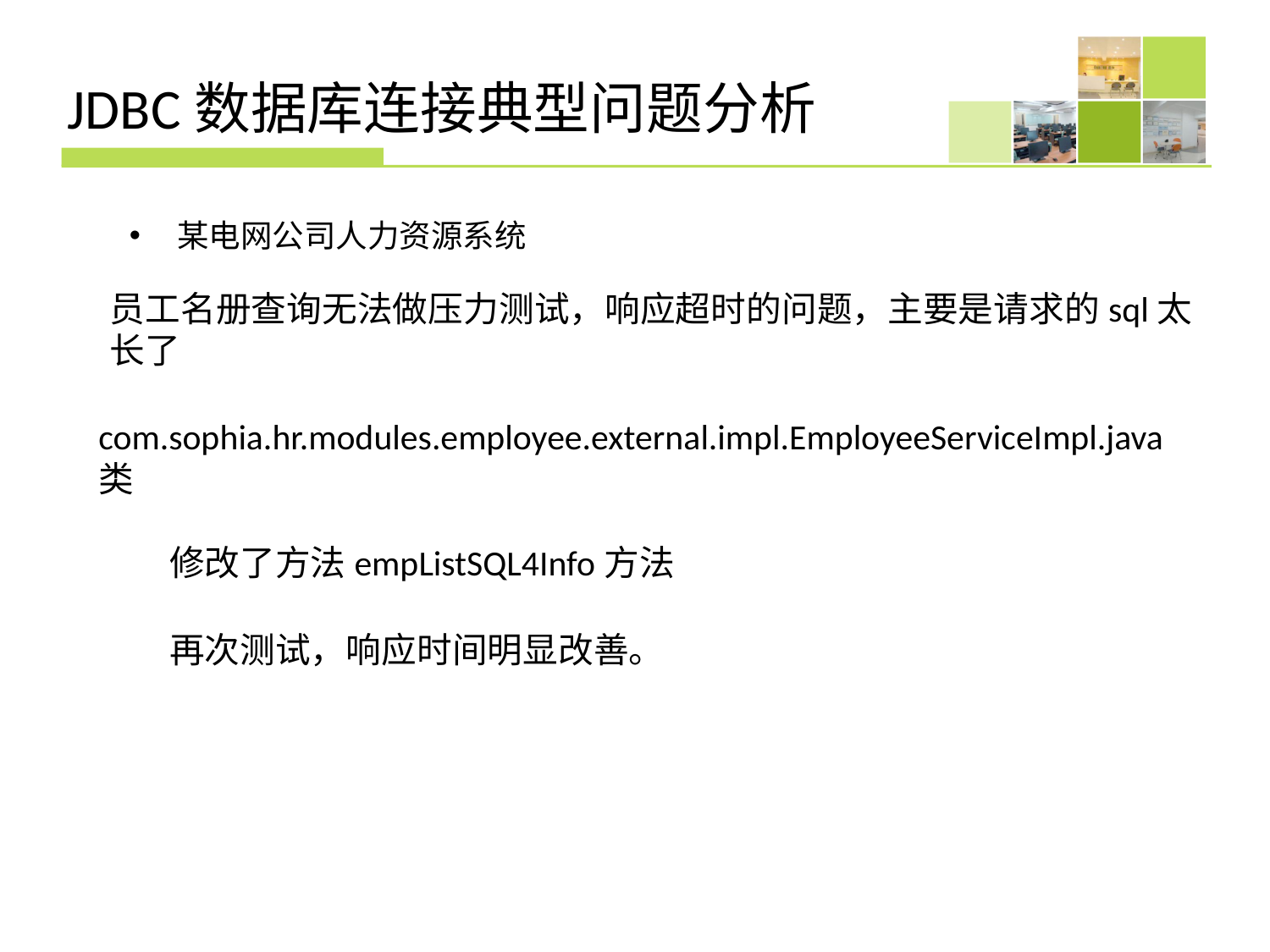

JDBC数据库连接典型问题分析
某电网公司人力资源系统
员工名册查询无法做压力测试，响应超时的问题，主要是请求的sql太长了
com.sophia.hr.modules.employee.external.impl.EmployeeServiceImpl.java类
应用层攻击
修改了方法empListSQL4Info方法

再次测试，响应时间明显改善。